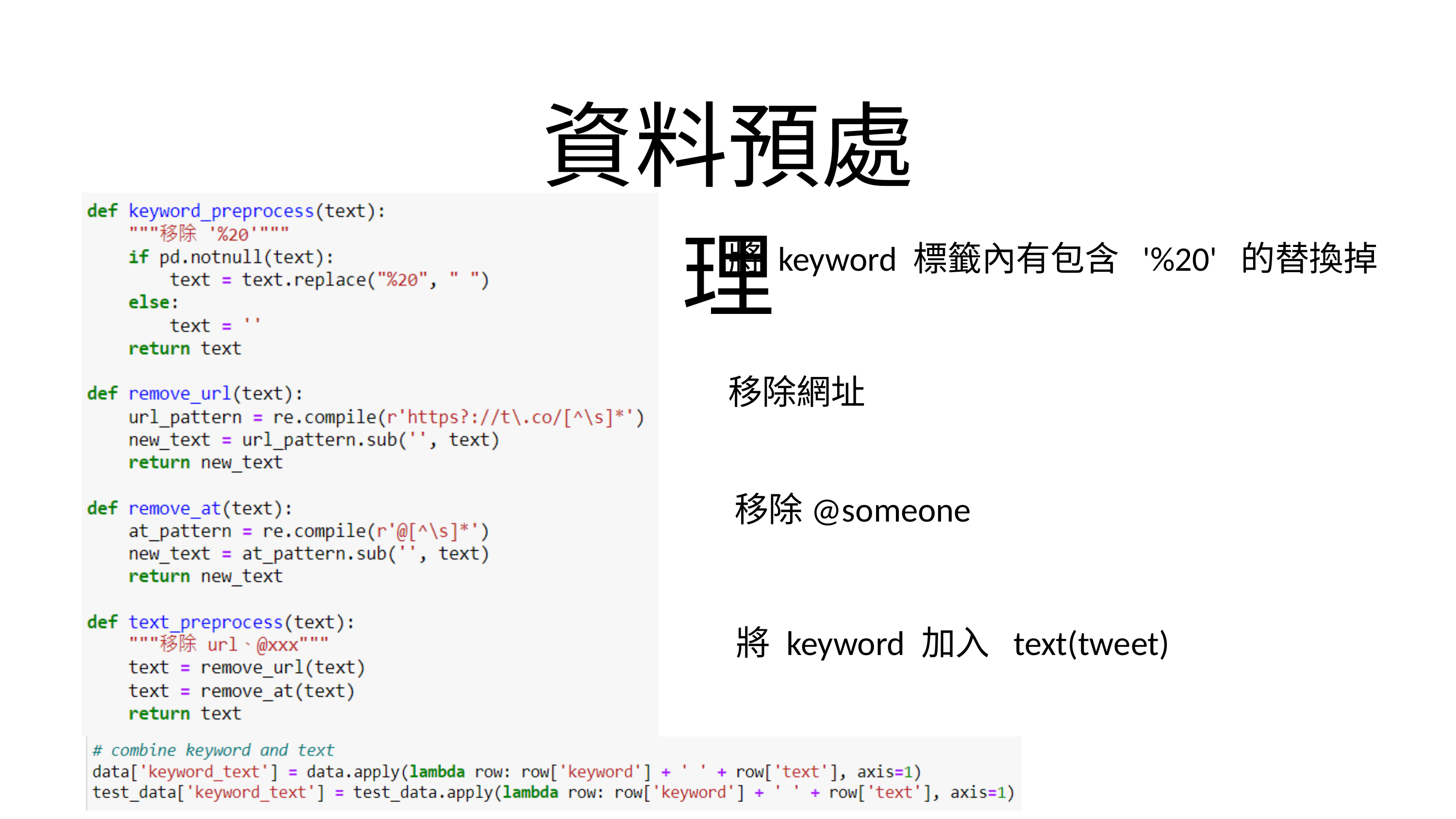

資料預處理

將 keyword 標籤內有包含  '%20'  的替換掉
移除網址
移除@someone
將 keyword 加入  text(tweet)